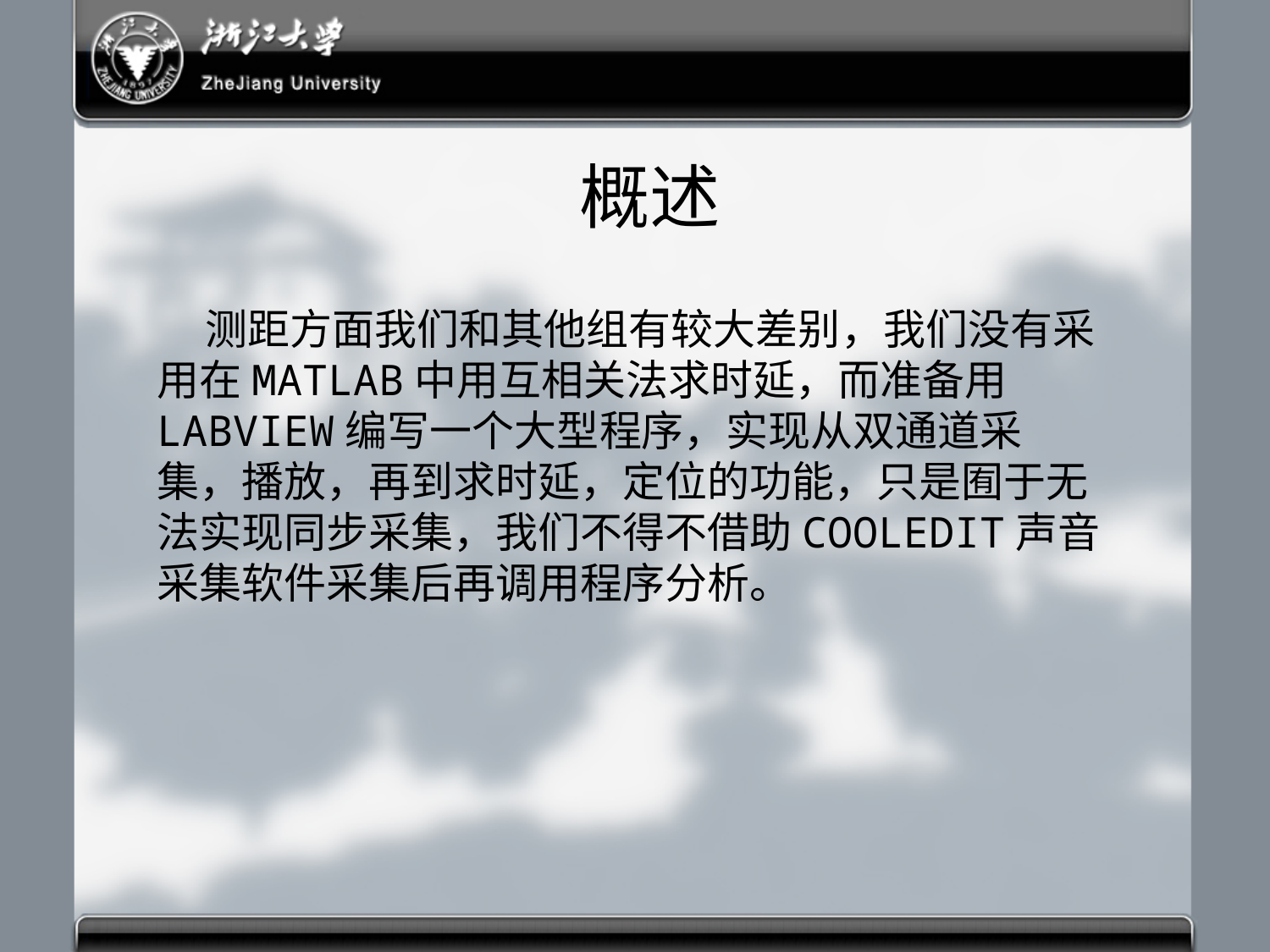

概述
    测距方面我们和其他组有较大差别，我们没有采用在MATLAB中用互相关法求时延，而准备用LABVIEW编写一个大型程序，实现从双通道采
集，播放，再到求时延，定位的功能，只是囿于无法实现同步采集，我们不得不借助COOLEDIT声音采集软件采集后再调用程序分析。